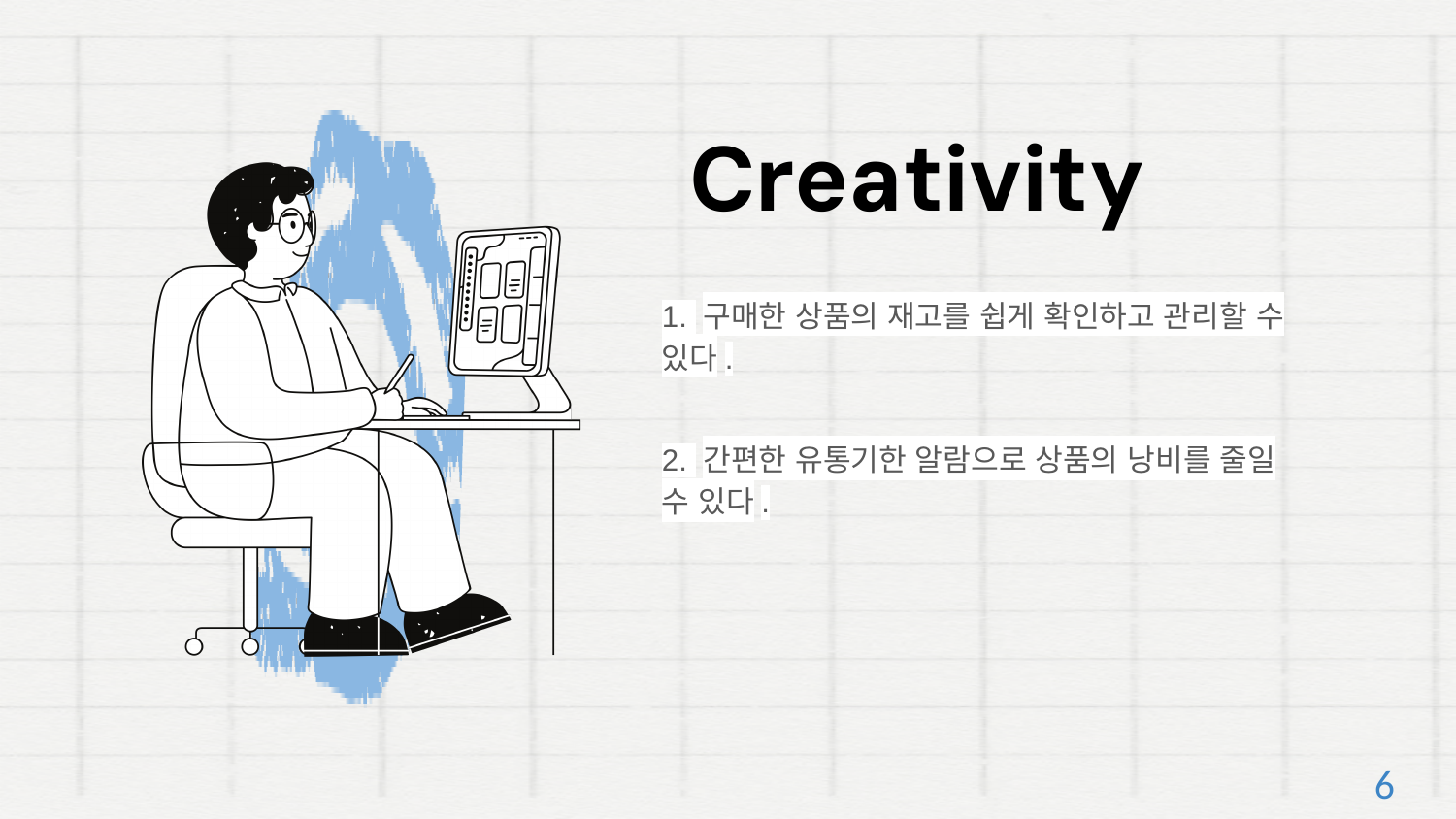

Creativity

1. 구매한 상품의 재고를 쉽게 확인하고 관리할 수 있다.
2. 간편한 유통기한 알람으로 상품의 낭비를 줄일 수 있다.

6